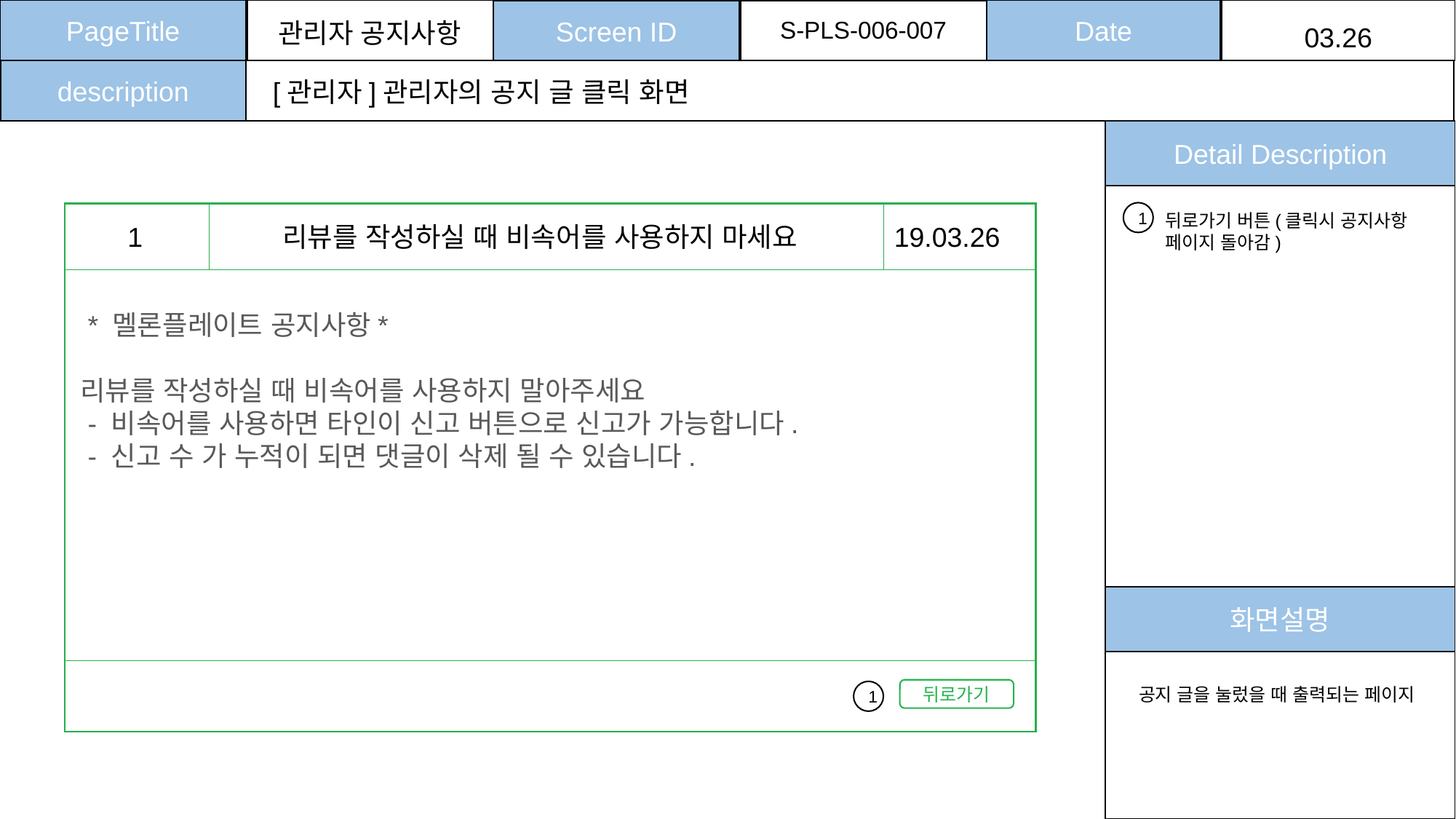

PageTitle

Date

Screen ID

S-PLS-006-007
관리자 공지사항
03.26
description

[관리자]관리자의 공지 글 클릭 화면

Detail Description
1

뒤로가기 버튼(클릭시 공지사항 페이지 돌아감)
1

리뷰를 작성하실 때 비속어를 사용하지 마세요

19.03.26

 * 멜론플레이트 공지사항*

리뷰를 작성하실 때 비속어를 사용하지 말아주세요
 - 비속어를 사용하면 타인이 신고 버튼으로 신고가 가능합니다.
 - 신고 수 가 누적이 되면 댓글이 삭제 될 수 있습니다.

화면설명
공지 글을 눌렀을 때 출력되는 페이지
뒤로가기
1